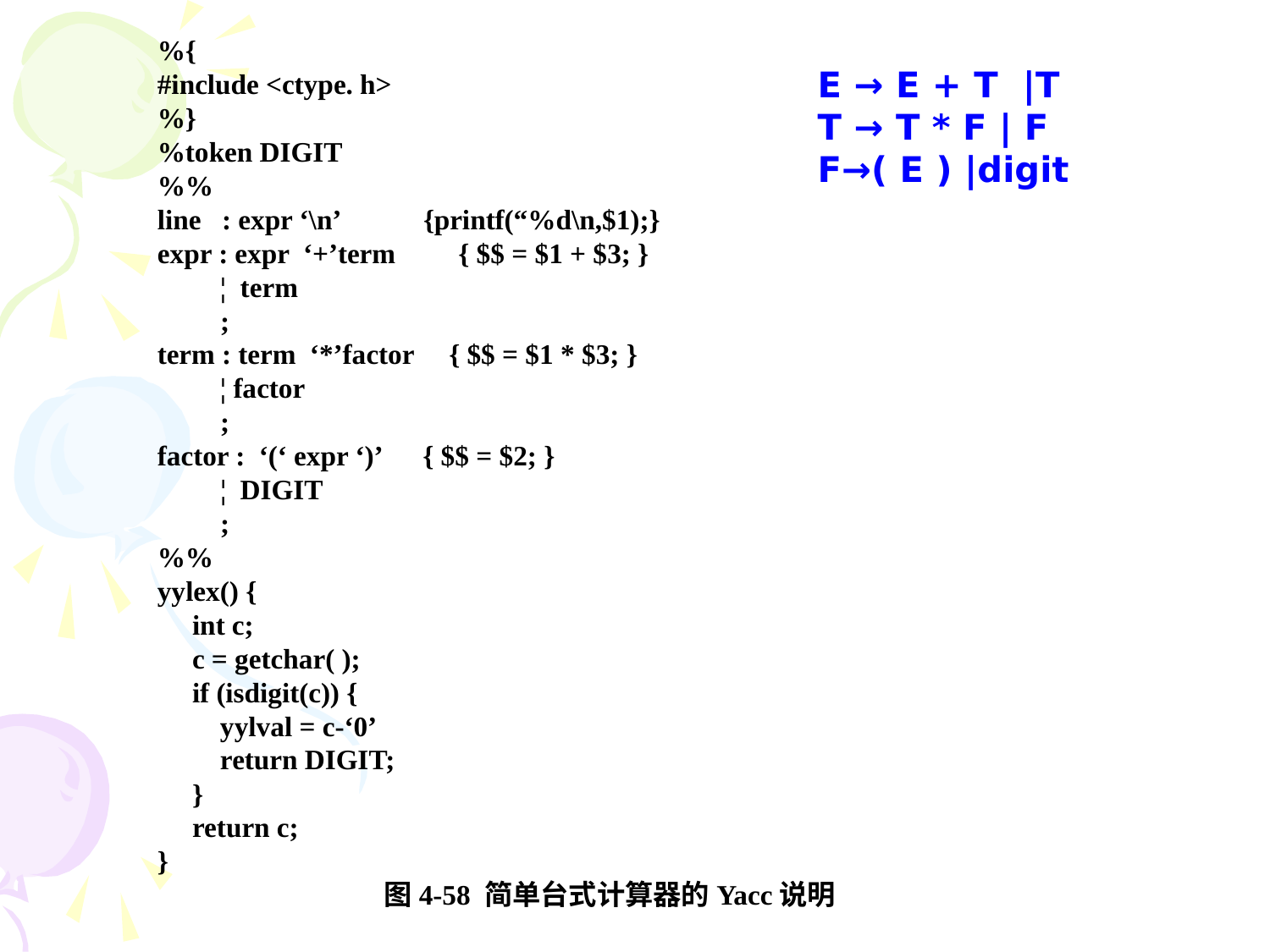

%{
#include <ctype. h>
%}
%token DIGIT
%%
line   : expr ‘\n’            {printf(“%d\n,$1);}
expr : expr  ‘+’term         { $$ = $1 + $3; }
         ¦  term
         ;
term : term  ‘*’factor     { $$ = $1 * $3; }
         ¦ factor
         ;
factor :  ‘(‘ expr ‘)’      { $$ = $2; }
         ¦  DIGIT
         ;
%%
yylex() {
     int c;
     c = getchar( );
     if (isdigit(c)) {
         yylval = c-‘0’
         return DIGIT;
     }
     return c;
}
图4-58 简单台式计算器的Yacc说明
E → E + T  |T
T → T * F | F
F→( E ) |digit

180